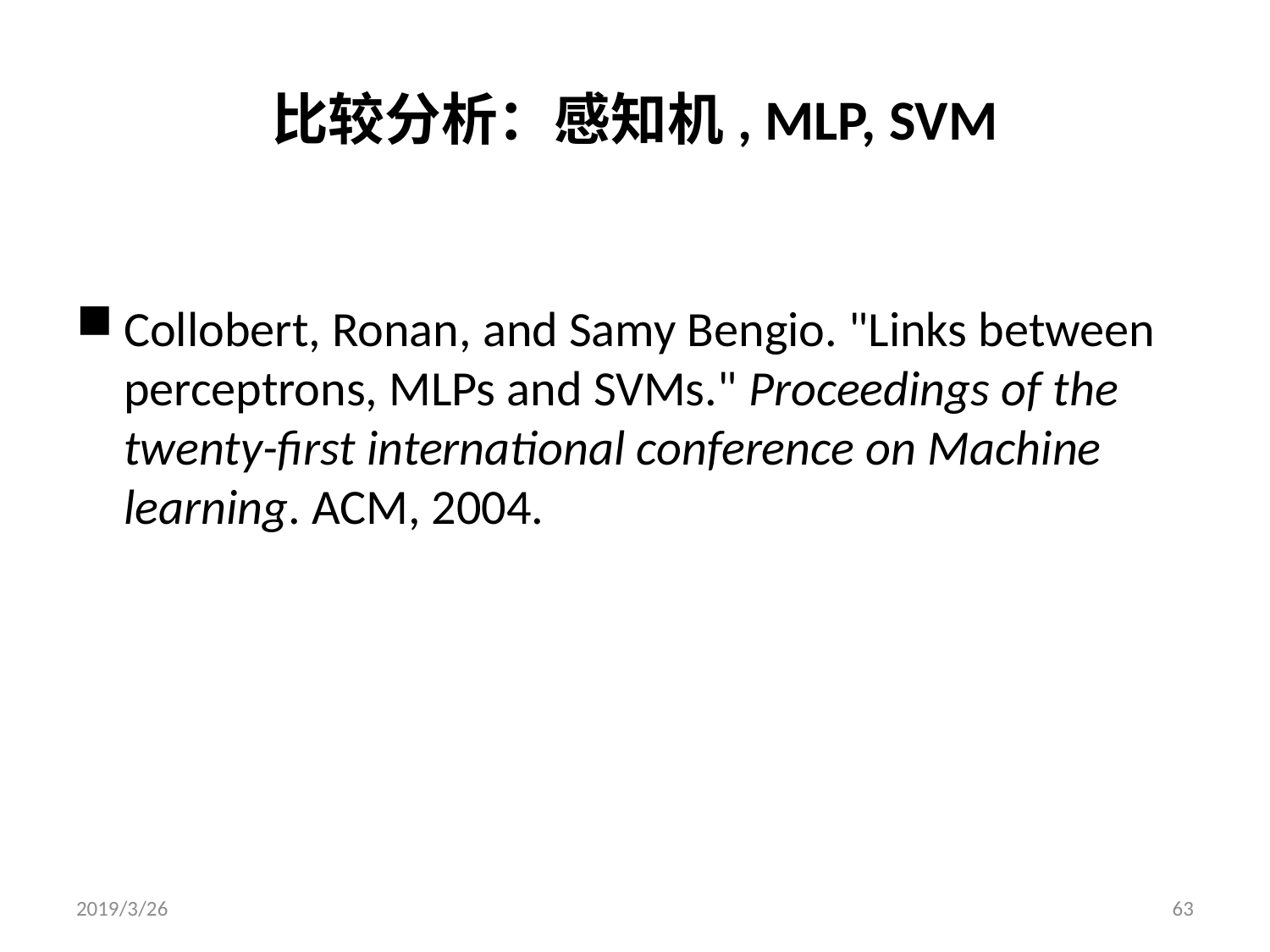

# 比较分析：感知机, MLP, SVM

Collobert, Ronan, and Samy Bengio. "Links between perceptrons, MLPs and SVMs." Proceedings of the twenty-first international conference on Machine learning. ACM, 2004.

2019/3/26
63